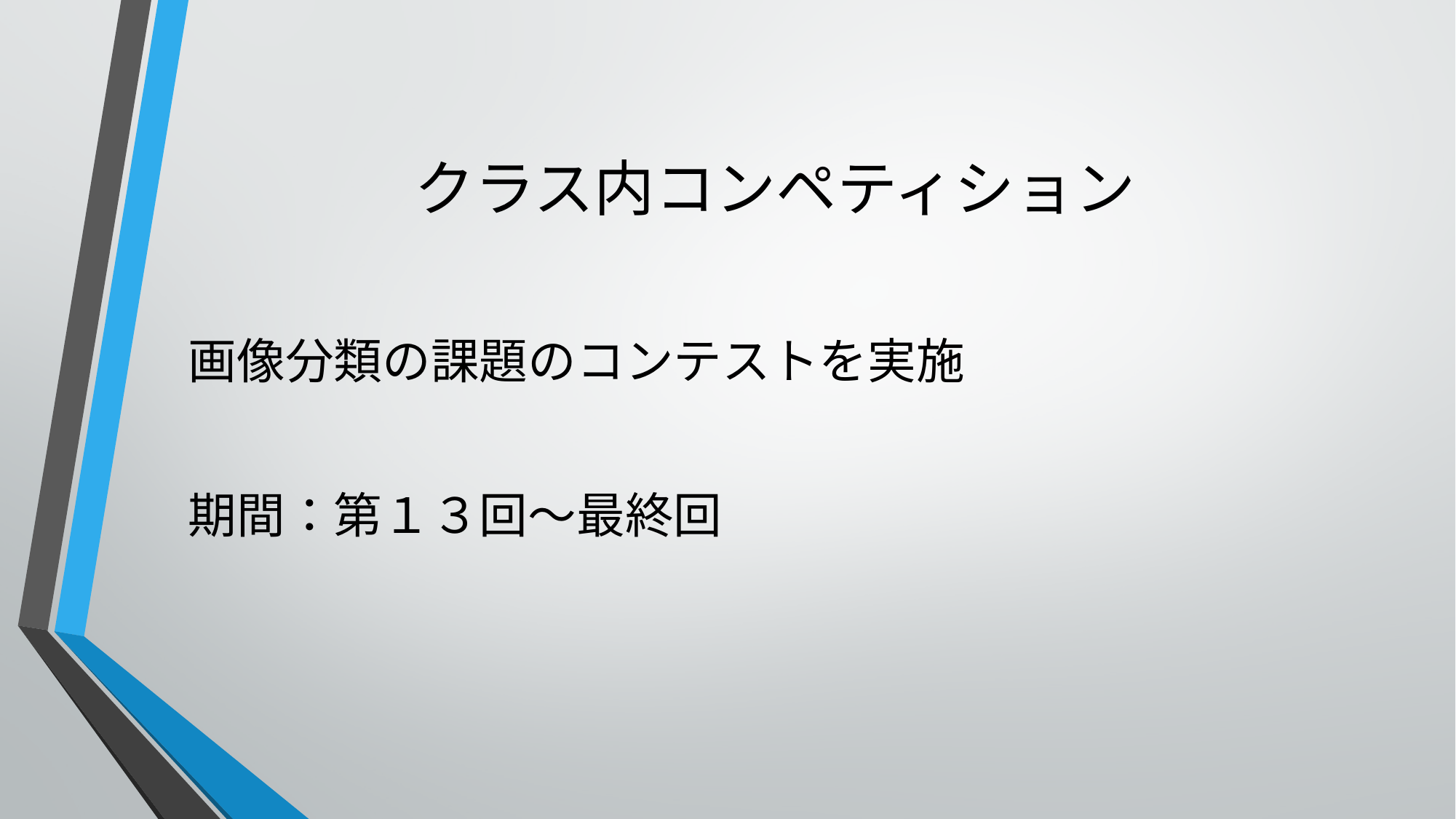

# クラス内コンペティション
画像分類の課題のコンテストを実施

期間：第１３回〜最終回